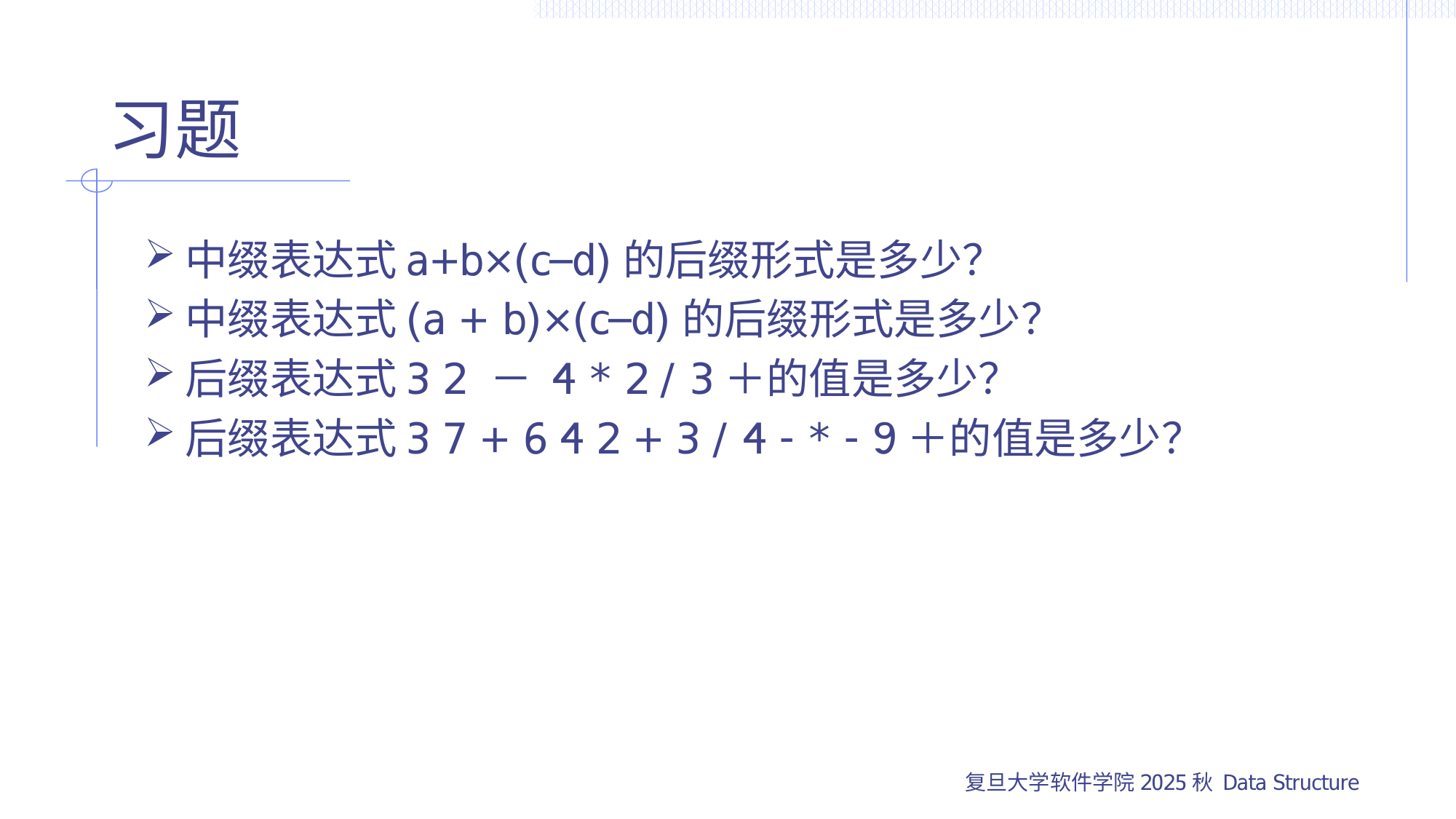

# 习题
中缀表达式a+b×(c–d)的后缀形式是多少？
中缀表达式(a + b)×(c–d)的后缀形式是多少？
后缀表达式3 2 － 4 * 2 / 3＋的值是多少？
后缀表达式3 7 + 6 4 2 + 3 / 4 - * - 9＋的值是多少？